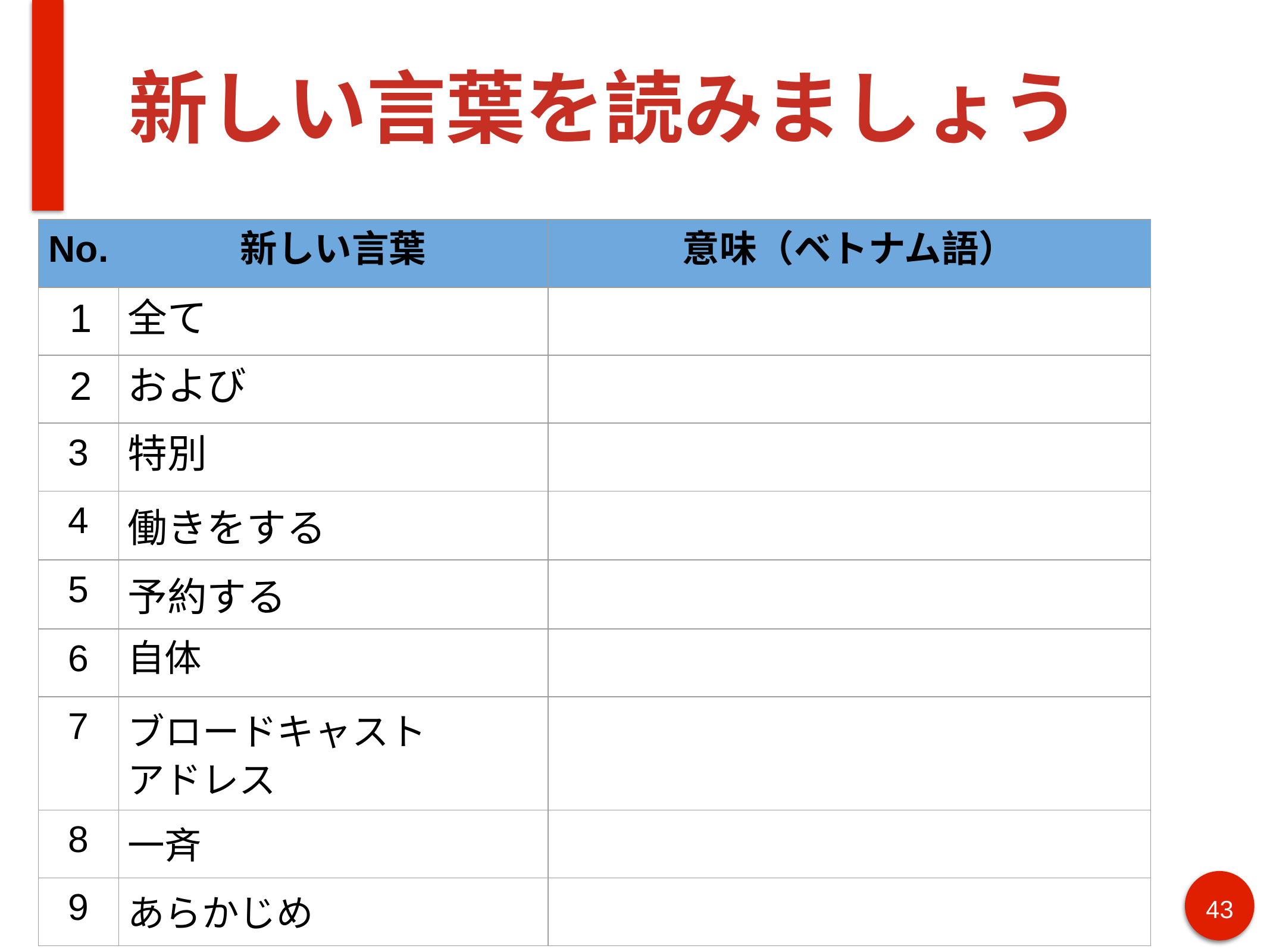

# 新しい言葉を読みましょう
| No. | 新しい言葉 | 意味（ベトナム語） |
| --- | --- | --- |
| 1 | 全て |  |
| 2 | および |  |
| 3 | 特別 |  |
| 4 | 働きをする |  |
| 5 | 予約する |  |
| 6 | 自体 |  |
| 7 | ブロードキャスト　　　アドレス |  |
| 8 | 一斉 |  |
| 9 | あらかじめ |  |
43